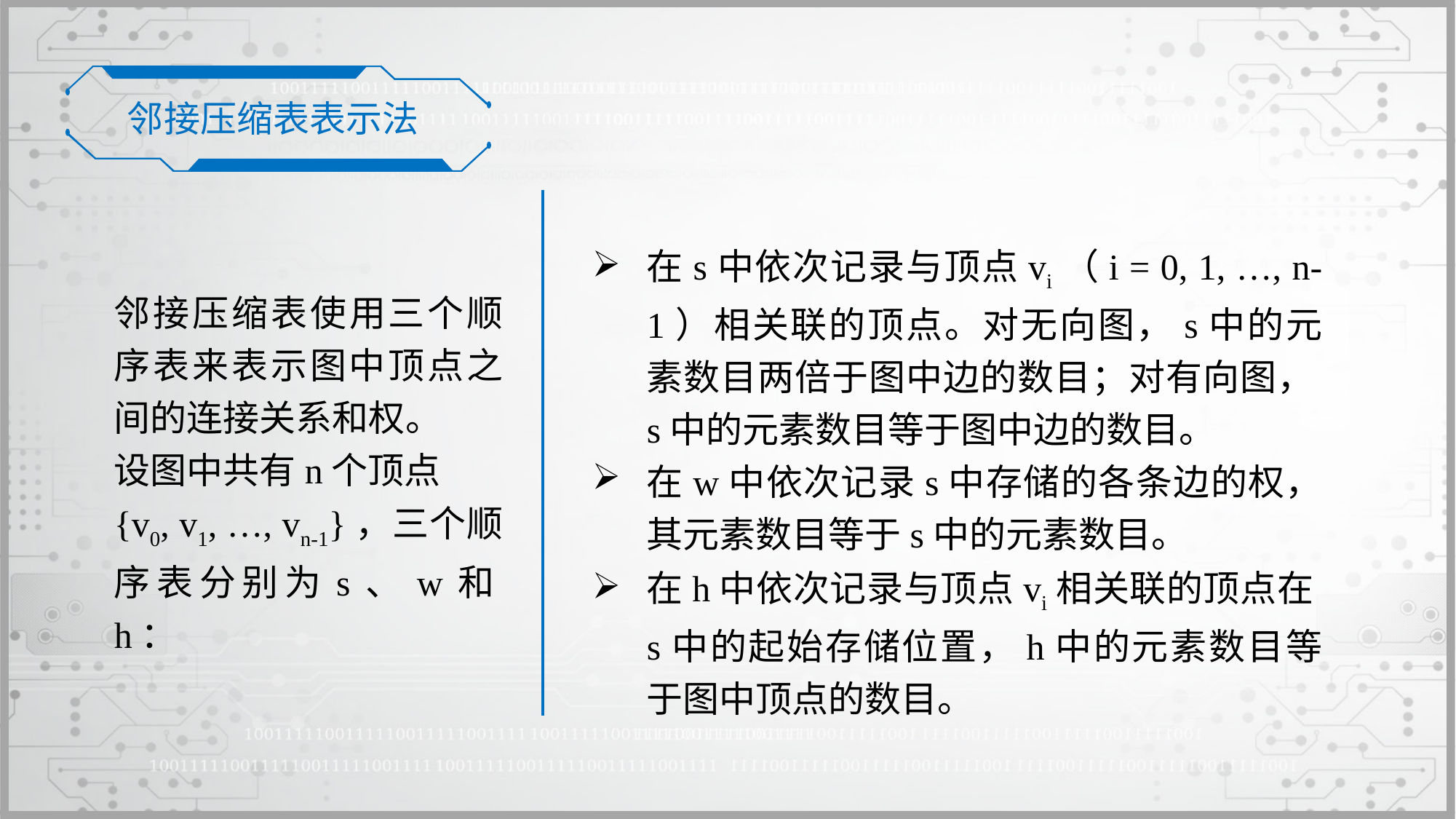

邻接压缩表表示法
在s中依次记录与顶点vi（i = 0, 1, …, n-1）相关联的顶点。对无向图，s中的元素数目两倍于图中边的数目；对有向图，s中的元素数目等于图中边的数目。
在w中依次记录s中存储的各条边的权，其元素数目等于s中的元素数目。
在h中依次记录与顶点vi相关联的顶点在s中的起始存储位置，h中的元素数目等于图中顶点的数目。
邻接压缩表使用三个顺序表来表示图中顶点之间的连接关系和权。
设图中共有n个顶点
{v0, v1, …, vn-1}，三个顺序表分别为s、w和h：